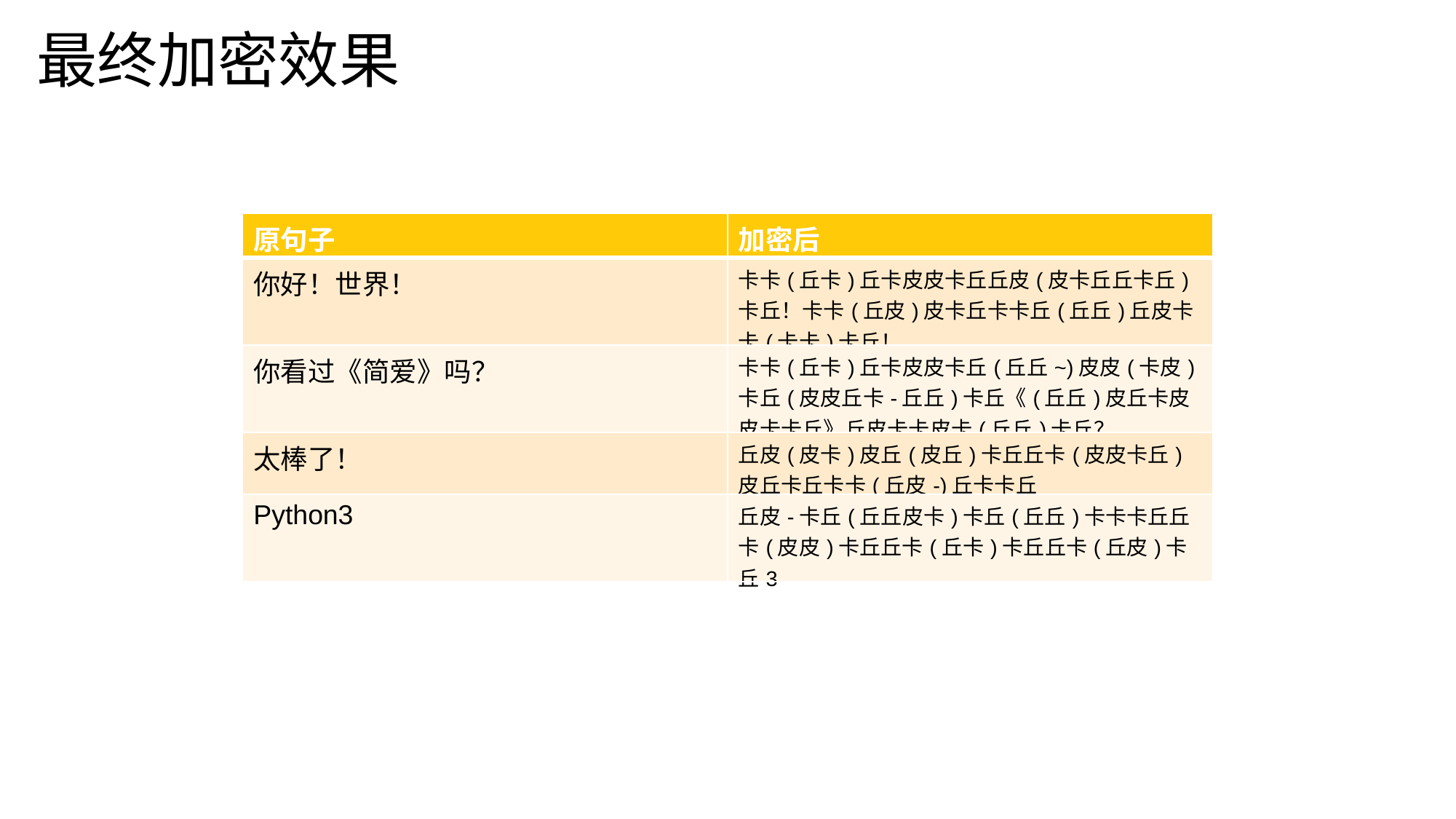

最终加密效果
| 原句子 | 加密后 |
| --- | --- |
| 你好！世界！ | 卡卡(丘卡)丘卡皮皮卡丘丘皮(皮卡丘丘卡丘)卡丘！卡卡(丘皮)皮卡丘卡卡丘(丘丘)丘皮卡卡(卡卡)卡丘！ |
| 你看过《简爱》吗？ | 卡卡(丘卡)丘卡皮皮卡丘(丘丘~)皮皮(卡皮)卡丘(皮皮丘卡-丘丘)卡丘《(丘丘)皮丘卡皮皮卡卡丘》丘皮卡卡皮卡(丘丘)卡丘？ |
| 太棒了！ | 丘皮(皮卡)皮丘(皮丘)卡丘丘卡(皮皮卡丘)皮丘卡丘卡卡(丘皮-)丘卡卡丘 |
| Python3 | 丘皮-卡丘(丘丘皮卡)卡丘(丘丘)卡卡卡丘丘卡(皮皮)卡丘丘卡(丘卡)卡丘丘卡(丘皮)卡丘3 |